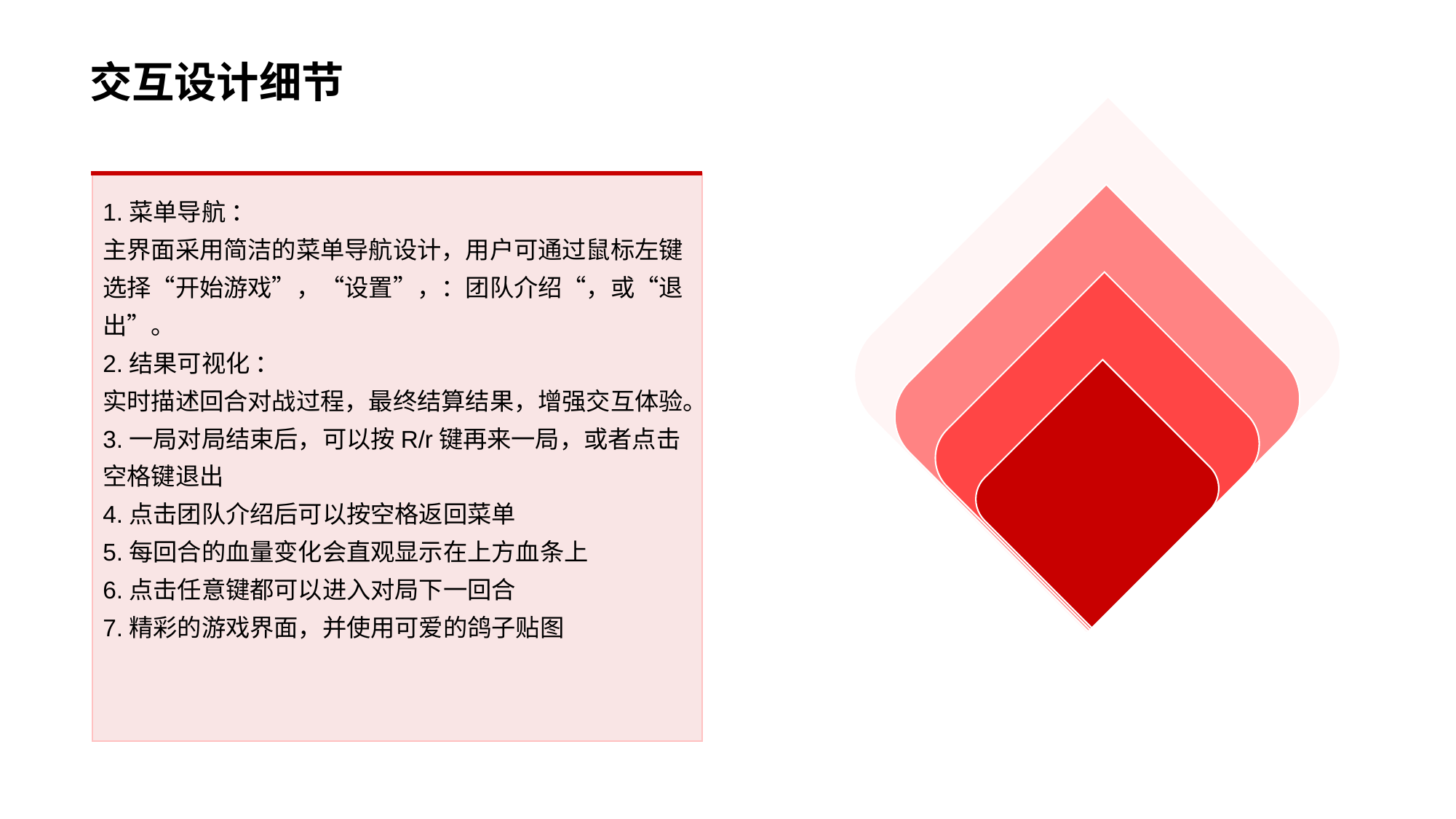

交互设计细节

1.菜单导航 ：
主界面采用简洁的菜单导航设计，用户可通过鼠标左键选择“开始游戏”，“设置”，：团队介绍“，或“退出”。
2.结果可视化 ：
实时描述回合对战过程，最终结算结果，增强交互体验。
3.一局对局结束后，可以按R/r键再来一局，或者点击空格键退出
4.点击团队介绍后可以按空格返回菜单
5.每回合的血量变化会直观显示在上方血条上
6.点击任意键都可以进入对局下一回合
7.精彩的游戏界面，并使用可爱的鸽子贴图